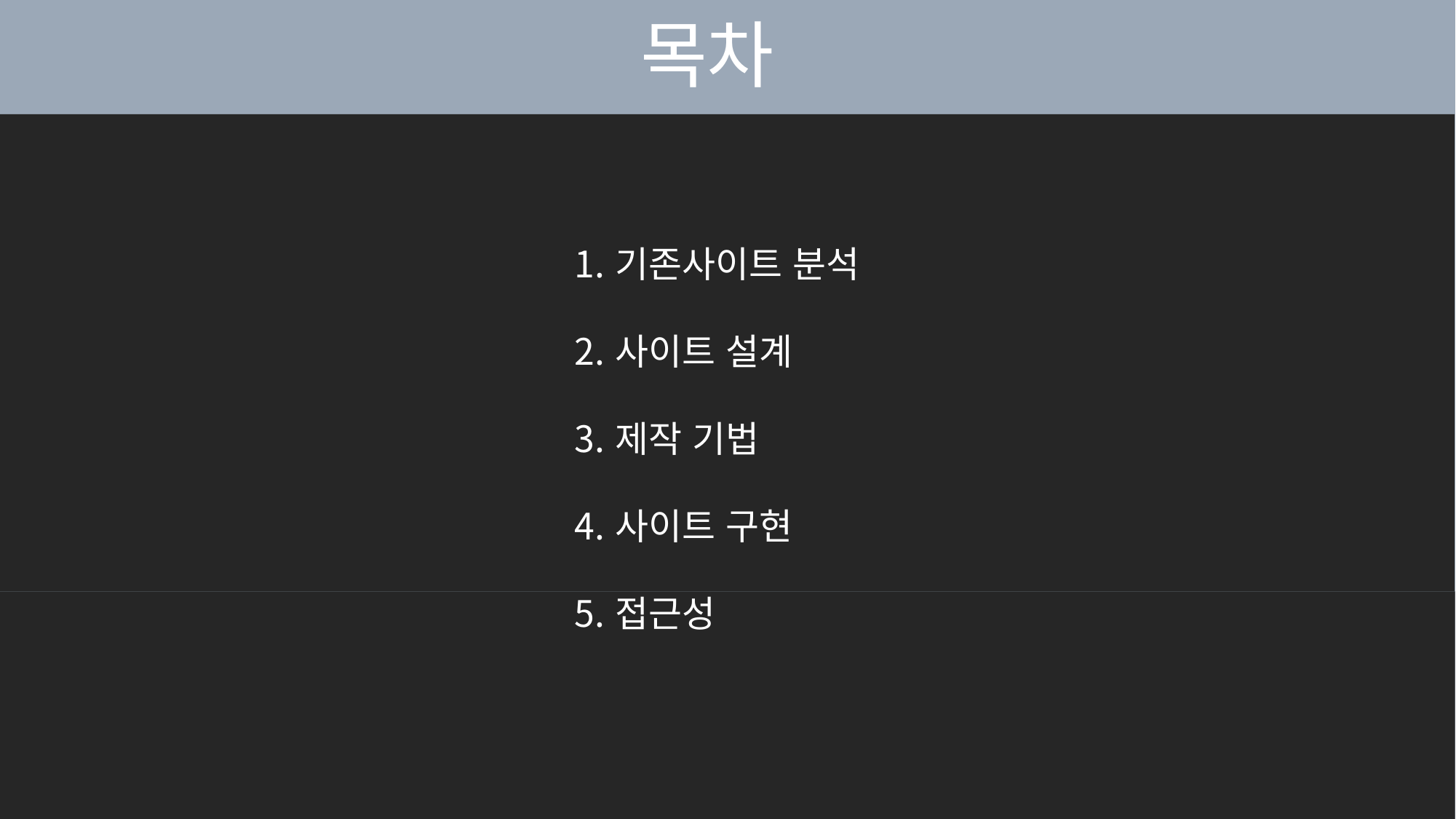

# 목차

ㅇㅇㅇㅇㄴㄹㄴㅇㄹ
기존사이트 분석

사이트 설계

제작 기법

사이트 구현

접근성